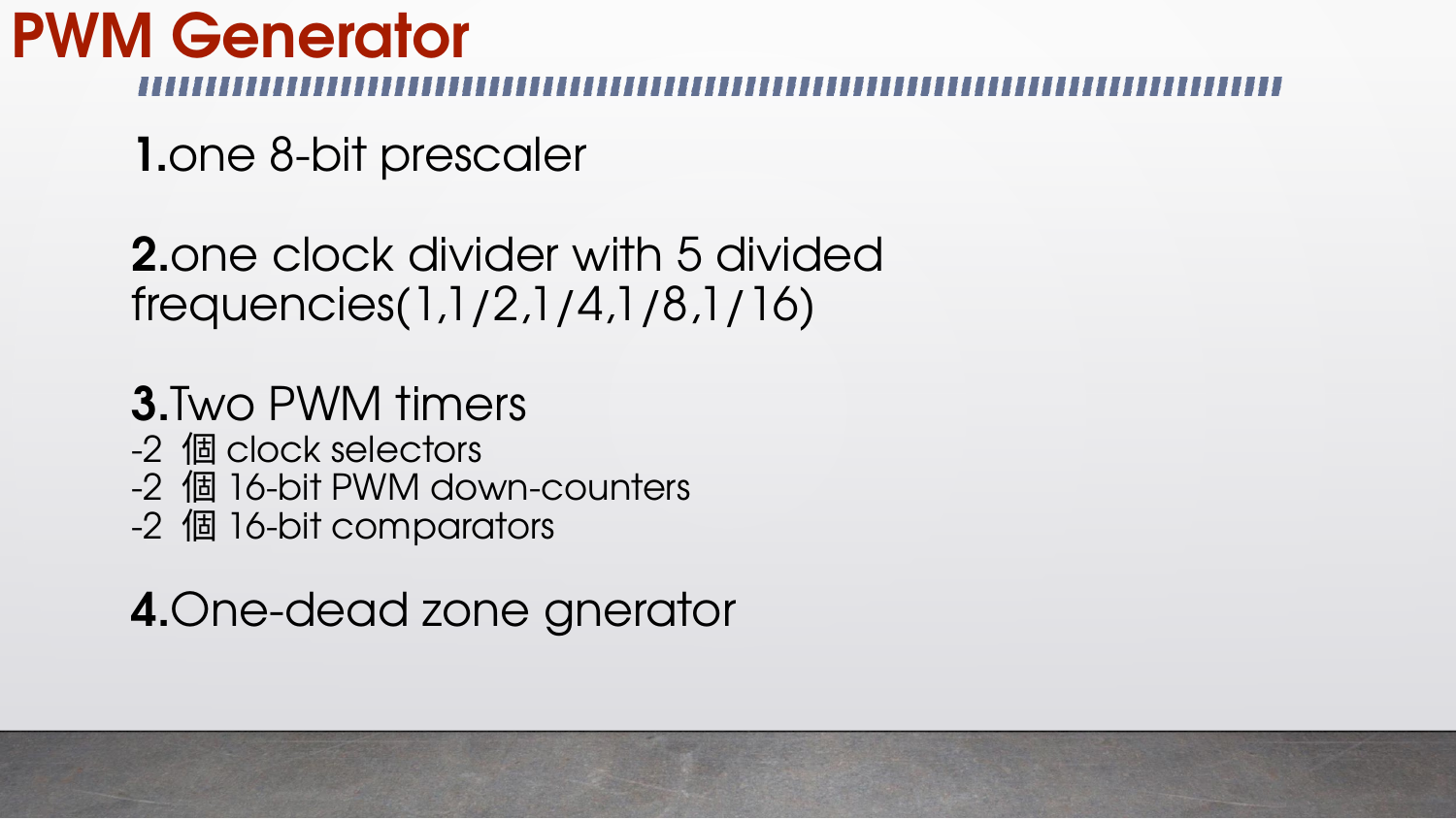

# PWM Generator
1.one 8-bit prescaler

2.one clock divider with 5 divided frequencies(1,1/2,1/4,1/8,1/16)

3.Two PWM timers
-2 個clock selectors
-2 個16-bit PWM down-counters
-2 個16-bit comparators

4.One-dead zone gnerator